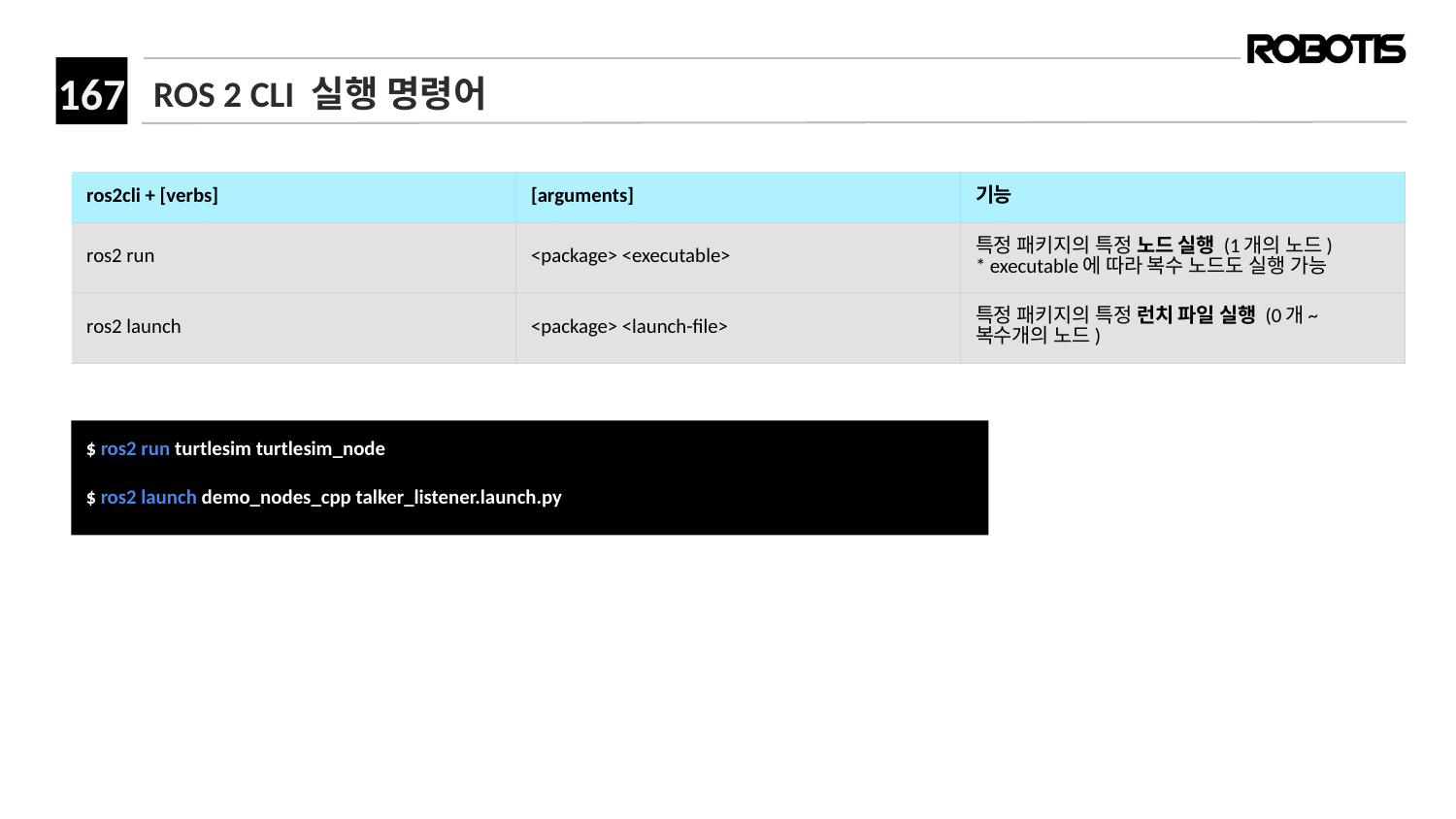

# ROS 2 CLI 실행 명령어
| ros2cli + [verbs] | [arguments] | 기능 |
| --- | --- | --- |
| ros2 run | <package> <executable> | 특정 패키지의 특정 노드 실행 (1개의 노드) \* executable에 따라 복수 노드도 실행 가능 |
| ros2 launch | <package> <launch-file> | 특정 패키지의 특정 런치 파일 실행 (0개~복수개의 노드) |
$ ros2 run turtlesim turtlesim_node

$ ros2 launch demo_nodes_cpp talker_listener.launch.py